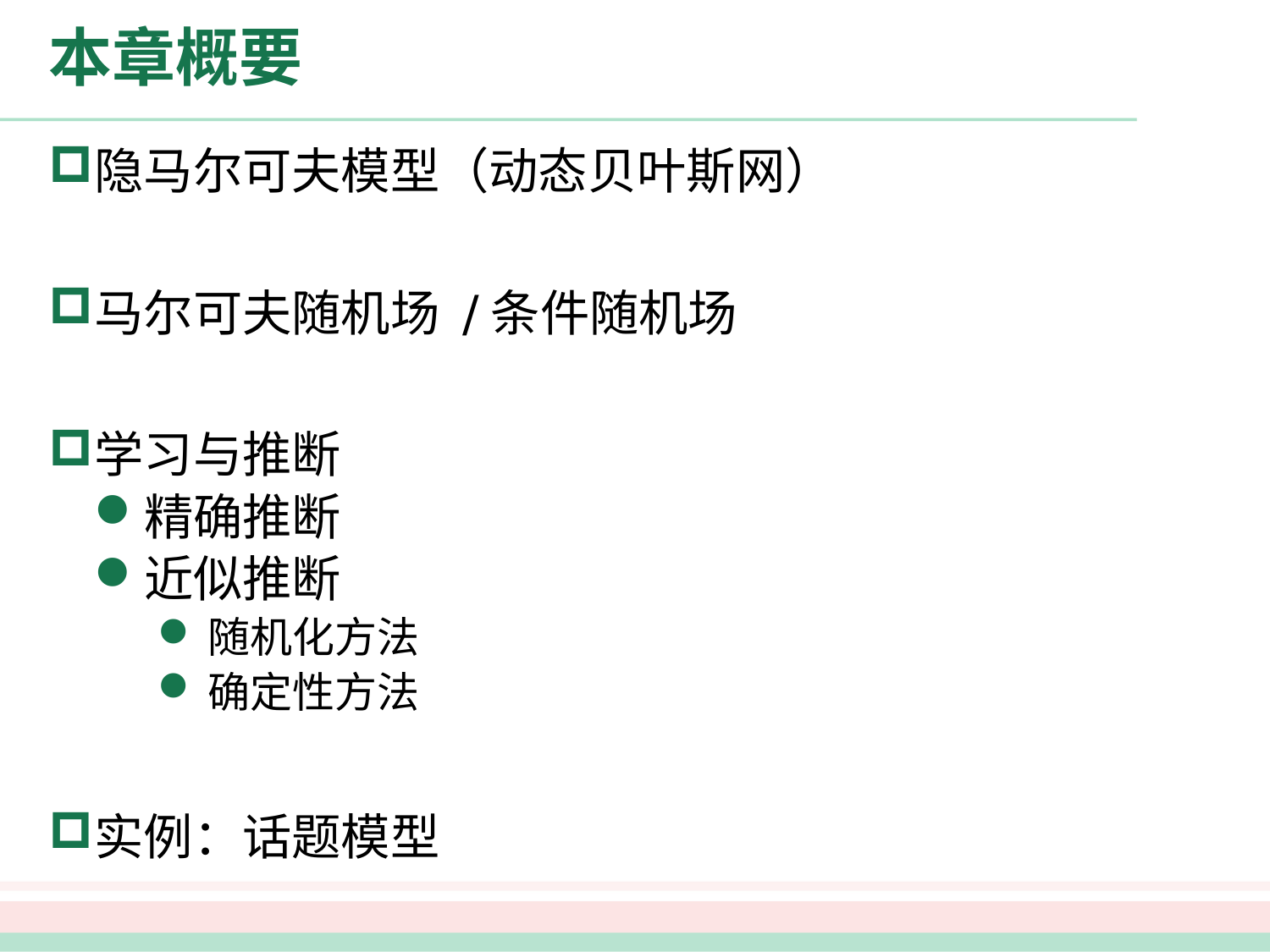

# 本章概要
隐马尔可夫模型（动态贝叶斯网）

马尔可夫随机场 /条件随机场

学习与推断
精确推断
近似推断
随机化方法
确定性方法

实例：话题模型